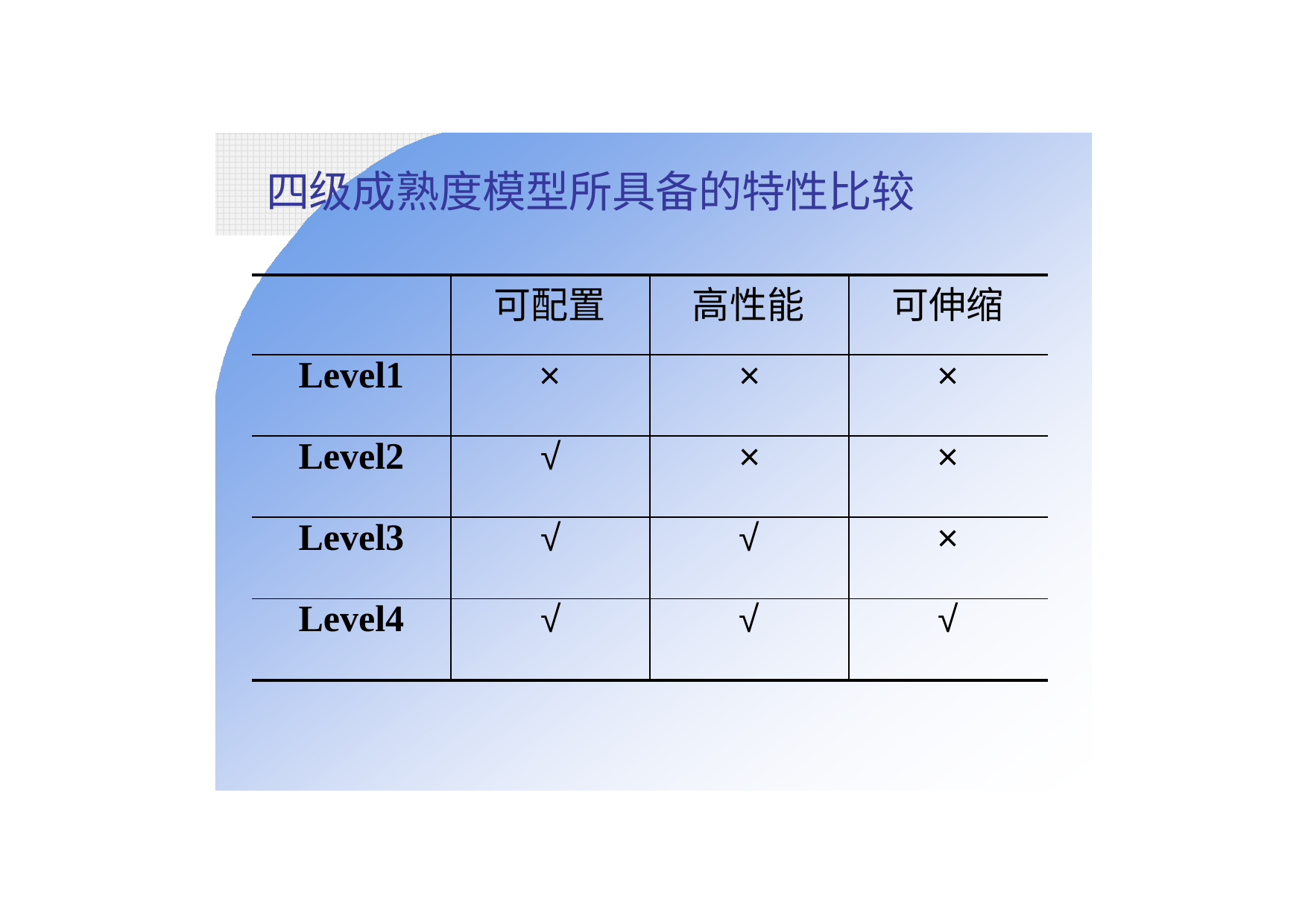

四级成熟度模型所具备的特性比较
|  | 可配置 | 高性能 | 可伸缩 |
| --- | --- | --- | --- |
| Level1 | × | × | × |
| Level2 | √ | × | × |
| Level3 | √ | √ | × |
| Level4 | √ | √ | √ |